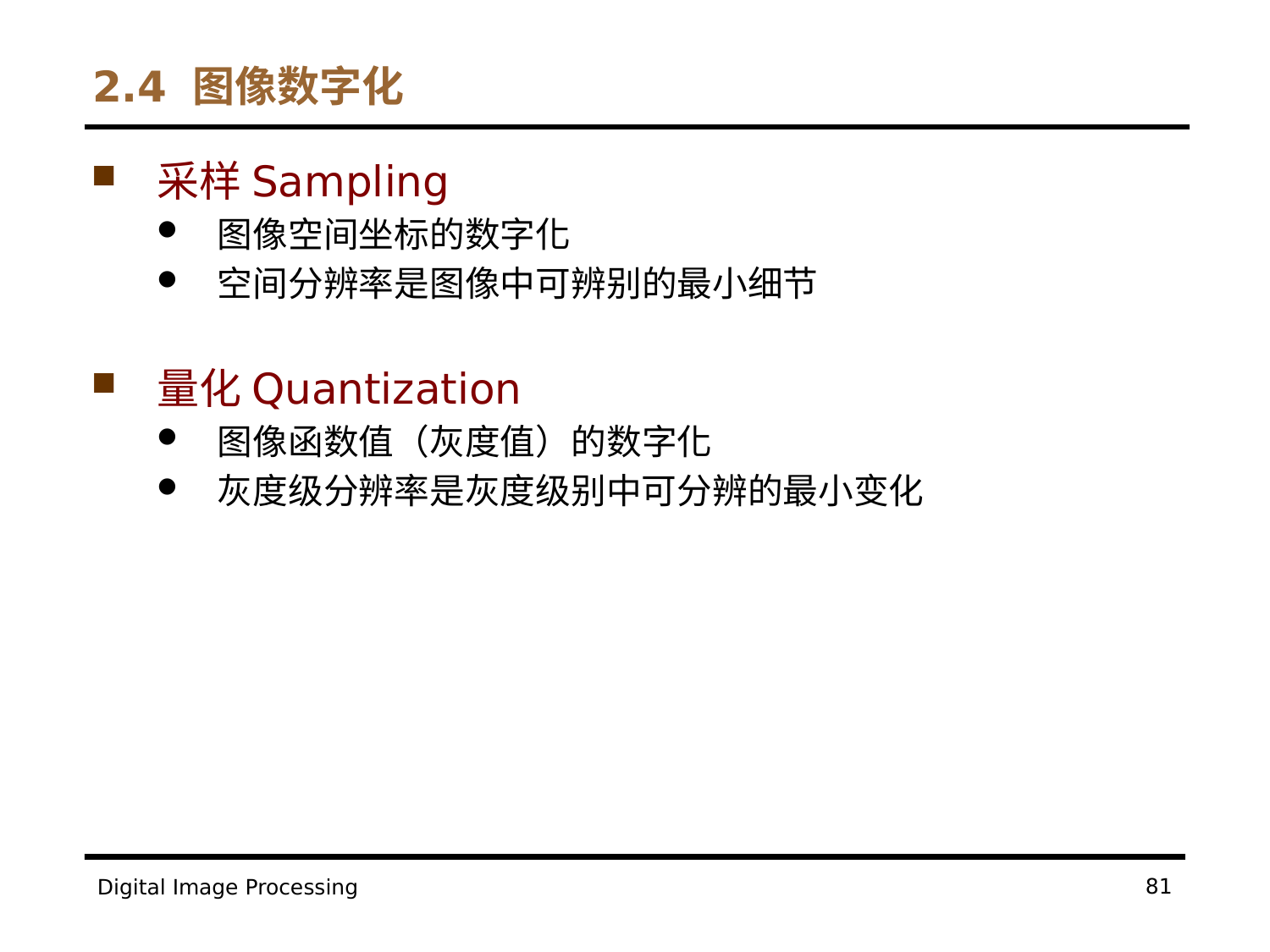

# 2.4 图像数字化
采样Sampling
图像空间坐标的数字化
空间分辨率是图像中可辨别的最小细节

量化Quantization
图像函数值（灰度值）的数字化
灰度级分辨率是灰度级别中可分辨的最小变化

81
Digital Image Processing